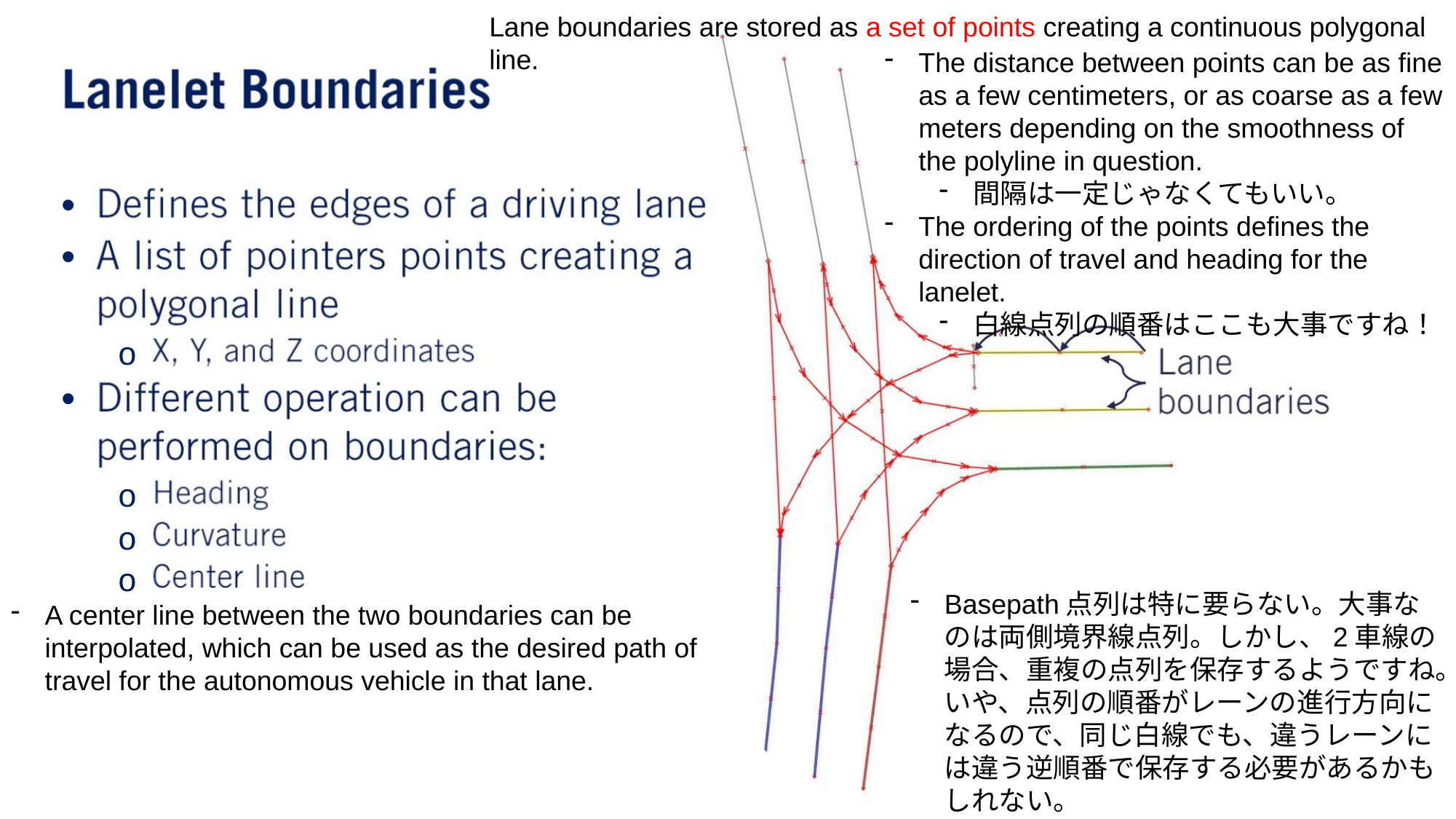

Lane boundaries are stored as a set of points creating a continuous polygonal line.
The distance between points can be as fine as a few centimeters, or as coarse as a few meters depending on the smoothness of the polyline in question.
間隔は⼀定じゃなくてもいい。
The ordering of the points defines the direction of travel and heading for the lanelet.
⽩線点列の順番はここも⼤事ですね！
•
•
o
•
o
o
o
Basepath点列は特に要らない。⼤事なのは両側境界線点列。しかし、2⾞線の場合、重複の点列を保存するようですね。いや、点列の順番がレーンの進行方向になるので、同じ白線でも、違うレーンには違う逆順番で保存する必要があるかもしれない。
A center line between the two boundaries can be interpolated, which can be used as the desired path of travel for the autonomous vehicle in that lane.